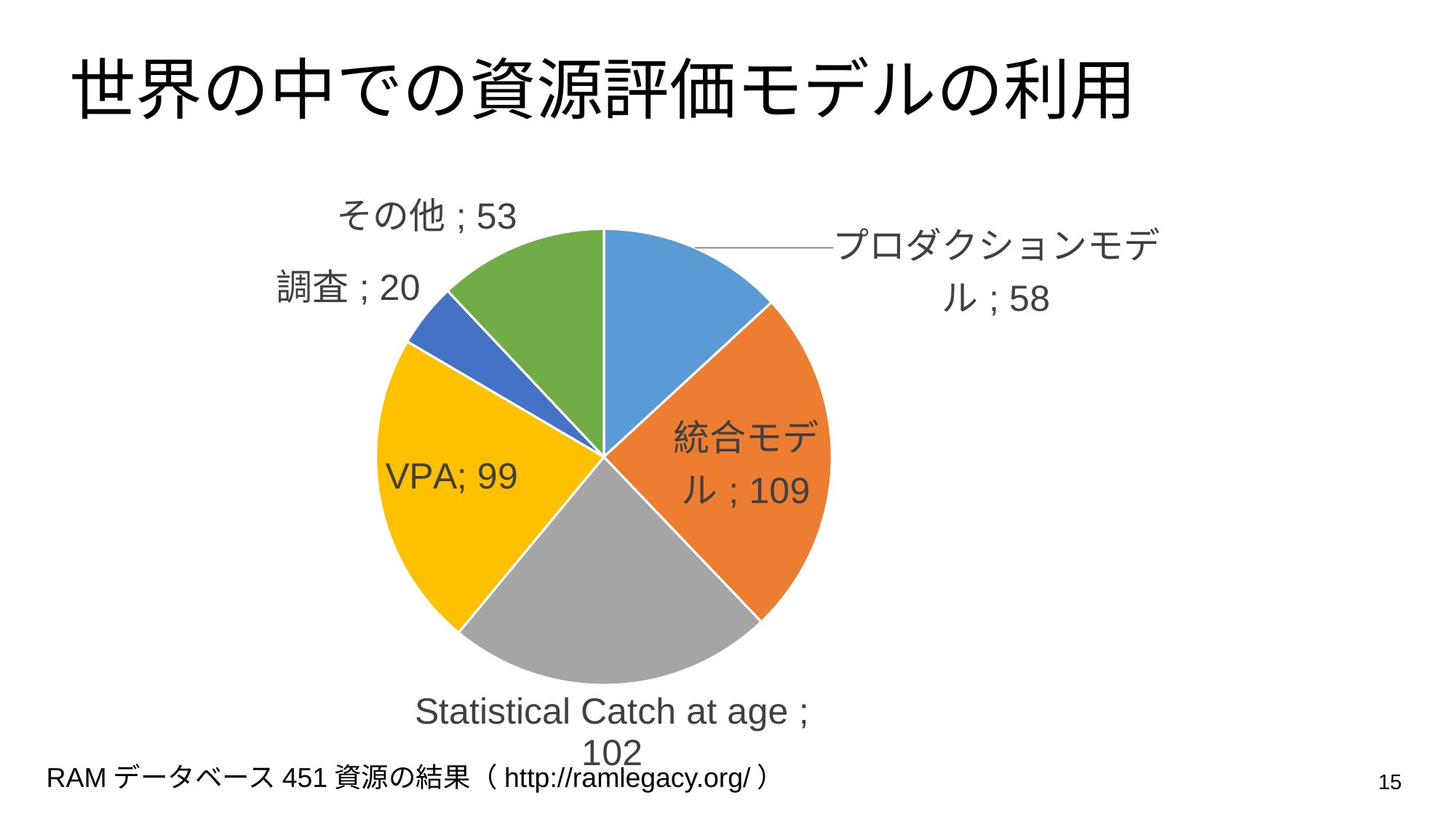

# 世界の中での資源評価モデルの利用

### Chart

| Category | 列1 |
|---|---|
| プロダクションモデル | 58.0 |
| 統合モデル | 109.0 |
| Statistical Catch at age  | 102.0 |
| VPA | 99.0 |
| 調査 | 20.0 |
| その他 | 53.0 |
RAMデータベース451資源の結果（http://ramlegacy.org/）
15